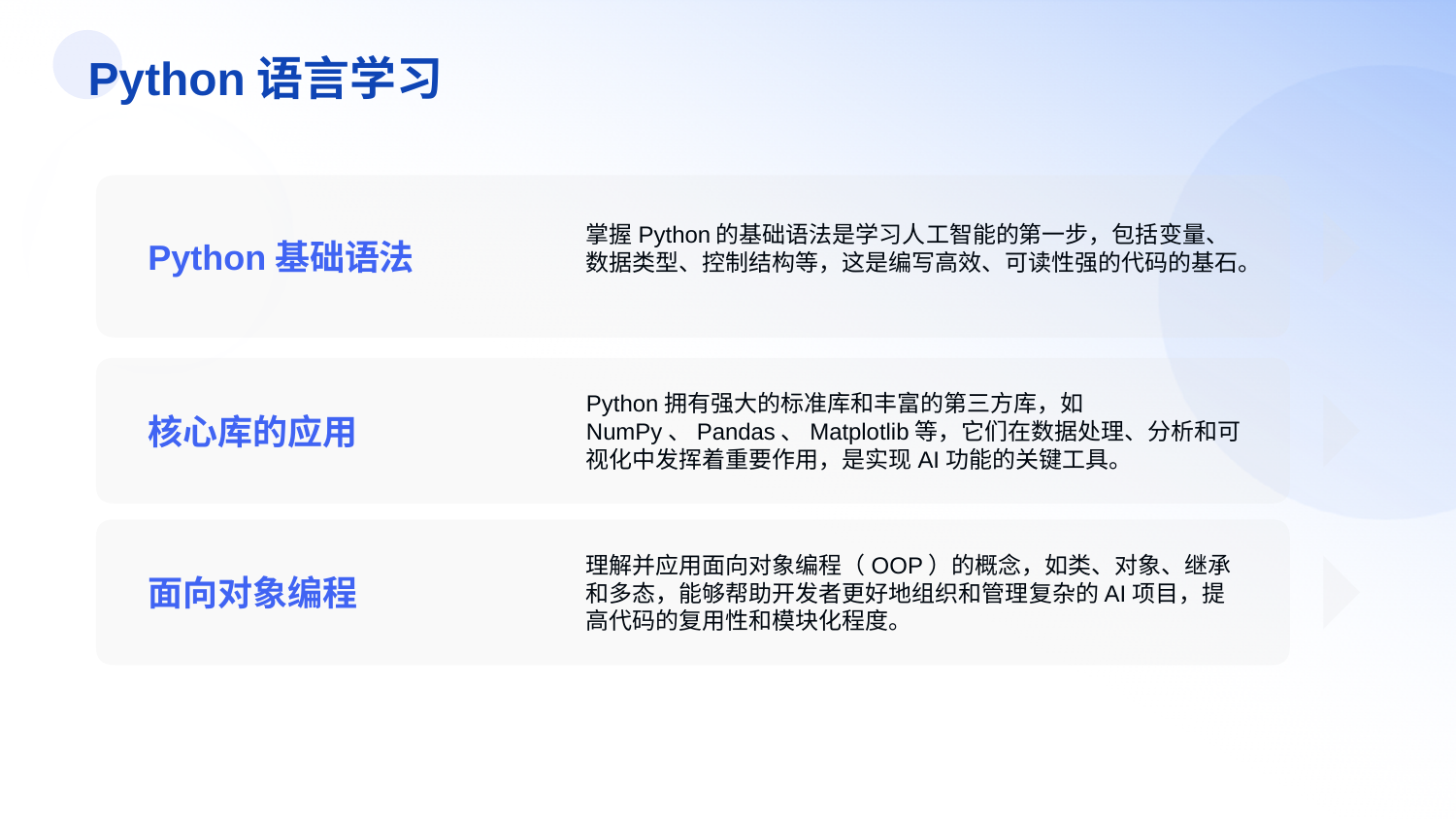

Python语言学习

掌握Python的基础语法是学习人工智能的第一步，包括变量、数据类型、控制结构等，这是编写高效、可读性强的代码的基石。
Python基础语法

Python拥有强大的标准库和丰富的第三方库，如NumPy、Pandas、Matplotlib等，它们在数据处理、分析和可视化中发挥着重要作用，是实现AI功能的关键工具。
核心库的应用

理解并应用面向对象编程（OOP）的概念，如类、对象、继承和多态，能够帮助开发者更好地组织和管理复杂的AI项目，提高代码的复用性和模块化程度。
面向对象编程